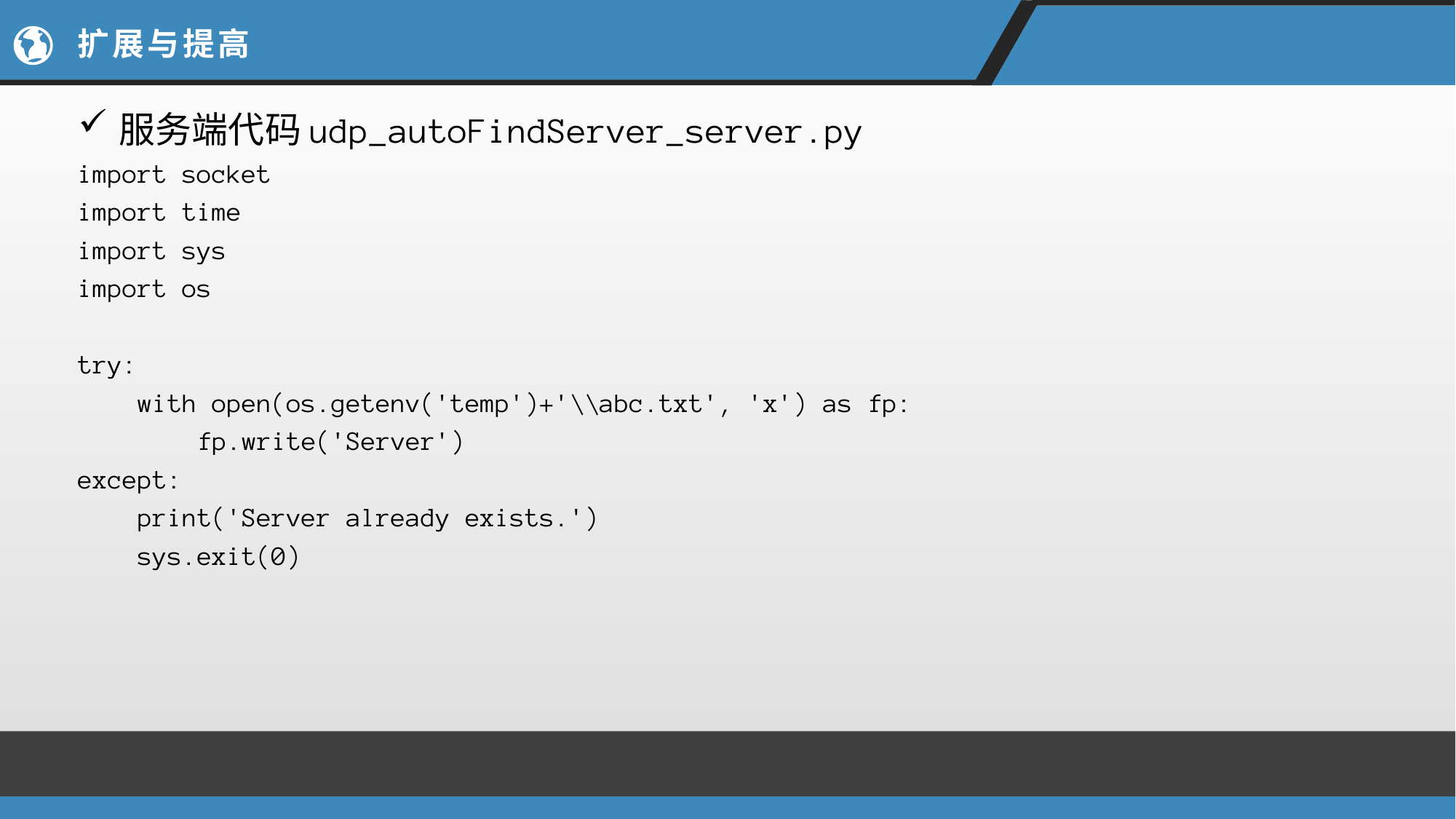

# 扩展与提高

服务端代码udp_autoFindServer_server.py
import socket
import time
import sys
import os

try:
    with open(os.getenv('temp')+'\\abc.txt', 'x') as fp:
        fp.write('Server')
except:
    print('Server already exists.')
    sys.exit(0)